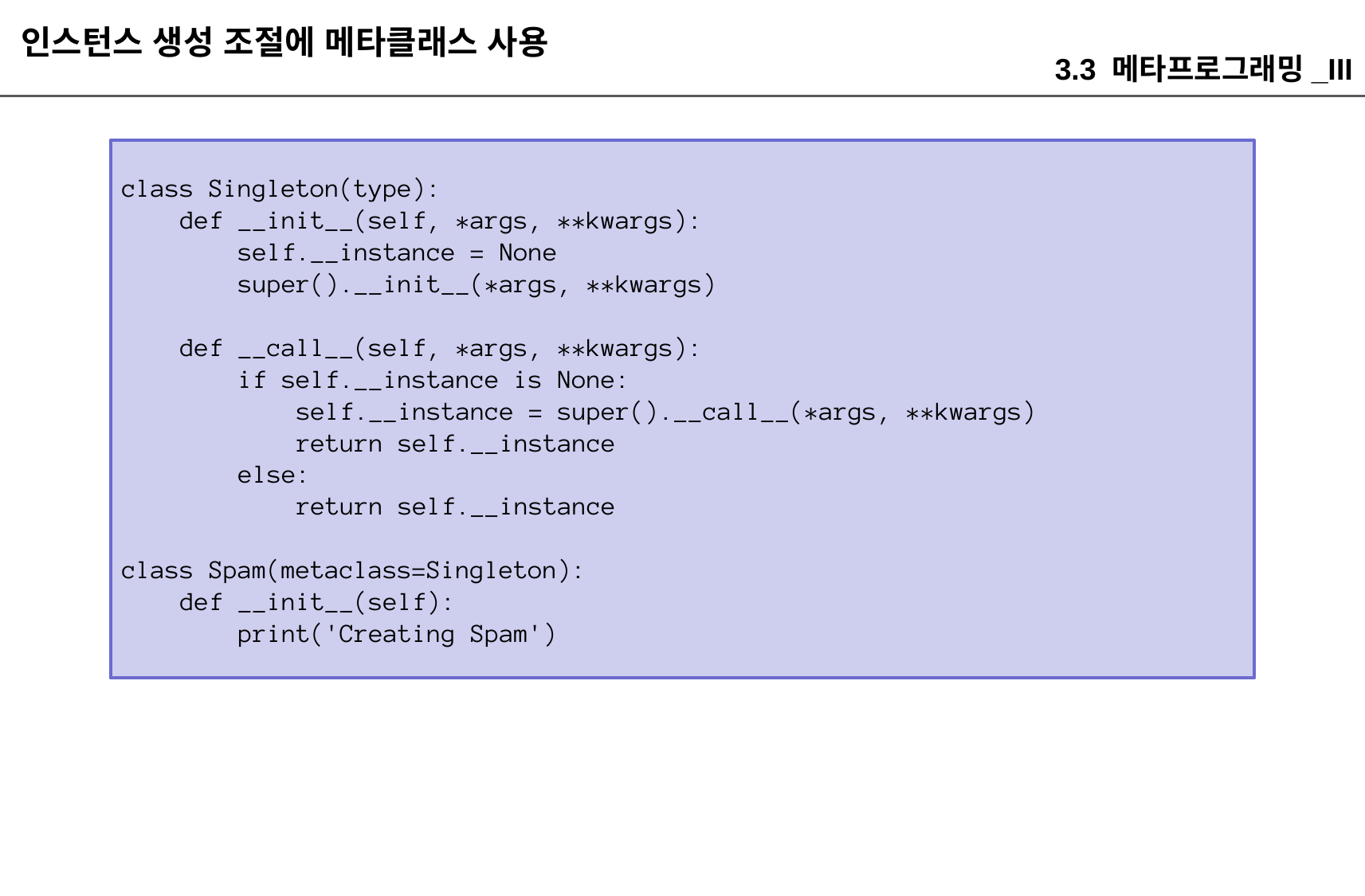

인스턴스 생성 조절에 메타클래스 사용
3.3 메타프로그래밍_III
class Singleton(type):
    def __init__(self, *args, **kwargs):
        self.__instance = None
        super().__init__(*args, **kwargs)

    def __call__(self, *args, **kwargs):
        if self.__instance is None:
            self.__instance = super().__call__(*args, **kwargs)
            return self.__instance
        else:
            return self.__instance

class Spam(metaclass=Singleton):
    def __init__(self):
        print('Creating Spam')